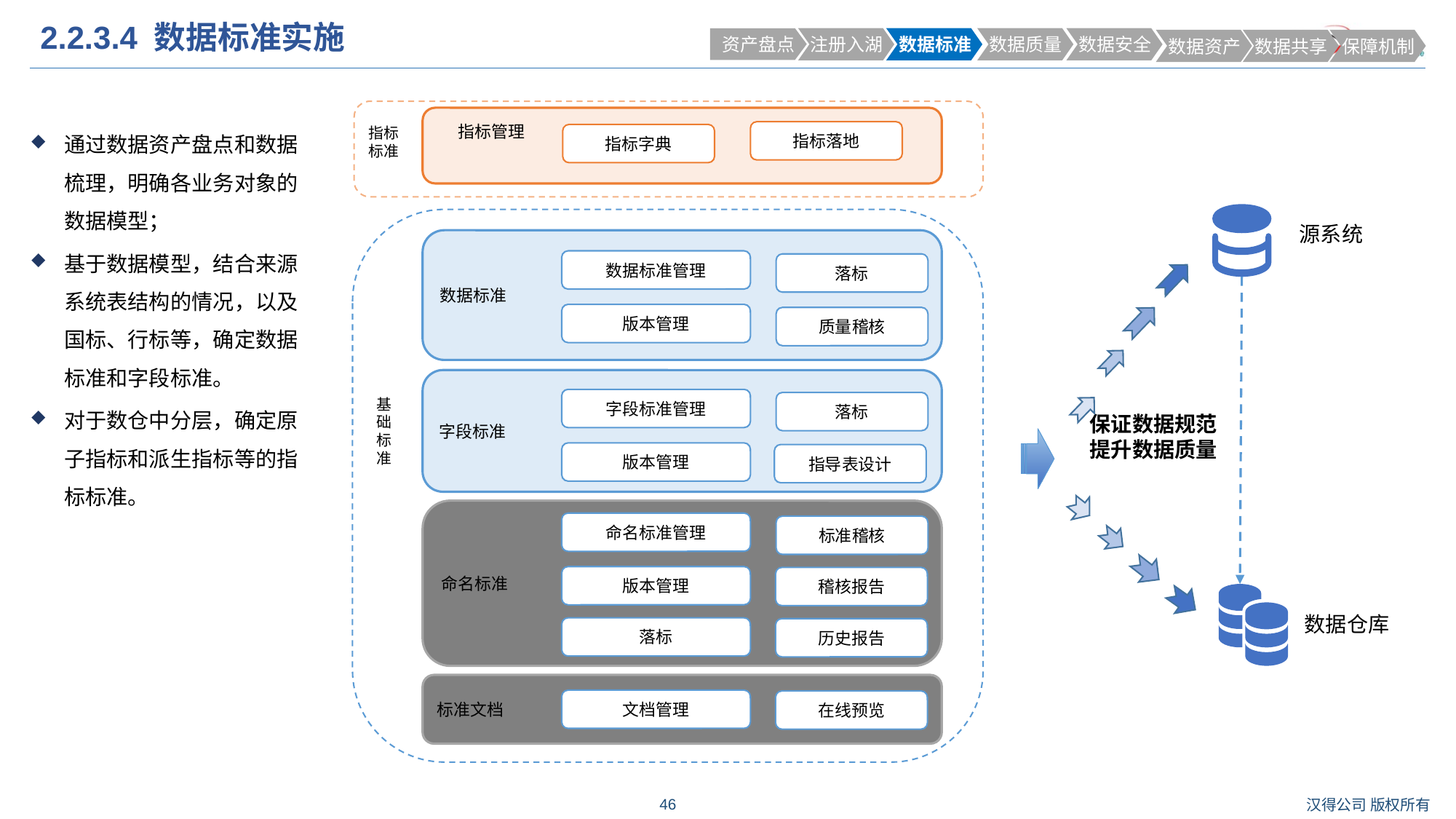

# 2.2.3.4 数据标准实施
  资产盘点
  注册入湖
  数据标准
  数据质量
  数据安全
  数据资产
  数据共享
  保障机制

通过数据资产盘点和数据梳理，明确各业务对象的数据模型；
基于数据模型，结合来源系统表结构的情况，以及国标、行标等，确定数据标准和字段标准。
对于数仓中分层，确定原子指标和派生指标等的指标标准。
指标管理
指标
标准
指标落地
指标字典

源系统

保证数据规范
提升数据质量

数据仓库

数据标准
数据标准管理
落标
版本管理
质量稽核
字段标准
基
础
标
准
字段标准管理
落标
版本管理
指导表设计
命名标准
命名标准管理
标准稽核
版本管理
稽核报告
落标
历史报告
标准文档
文档管理
在线预览